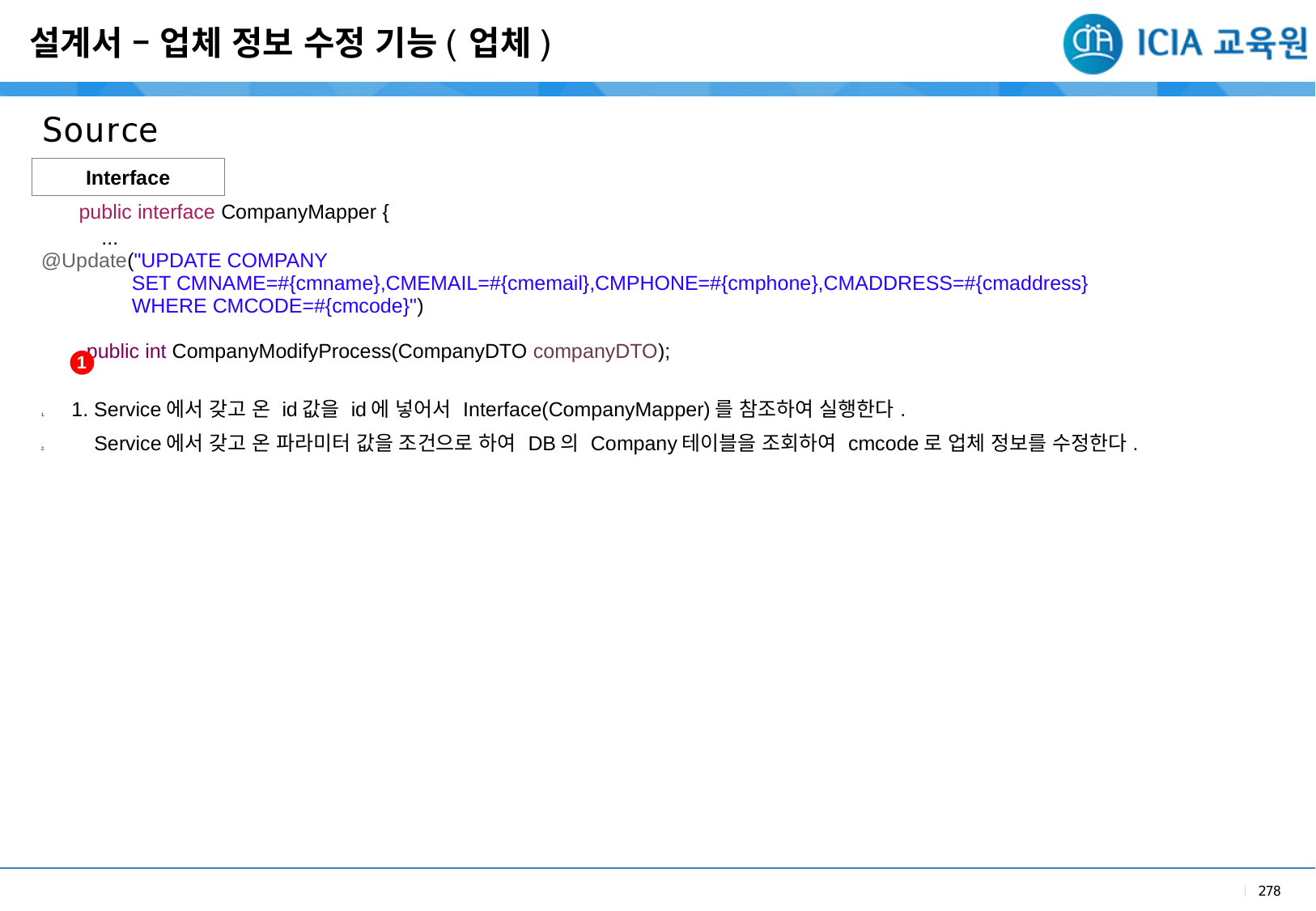

설계서 – 업체 정보 수정 기능(업체)
Source
Interface
| public interface CompanyMapper { ... @Update("UPDATE COMPANY SET CMNAME=#{cmname},CMEMAIL=#{cmemail},CMPHONE=#{cmphone},CMADDRESS=#{cmaddress} WHERE CMCODE=#{cmcode}") public int CompanyModifyProcess(CompanyDTO companyDTO); |
| --- |
| 1. Service에서 갖고 온 id값을 id에 넣어서 Interface(CompanyMapper)를 참조하여 실행한다. Service에서 갖고 온 파라미터 값을 조건으로 하여 DB의 Company테이블을 조회하여 cmcode로 업체 정보를 수정한다. |
1